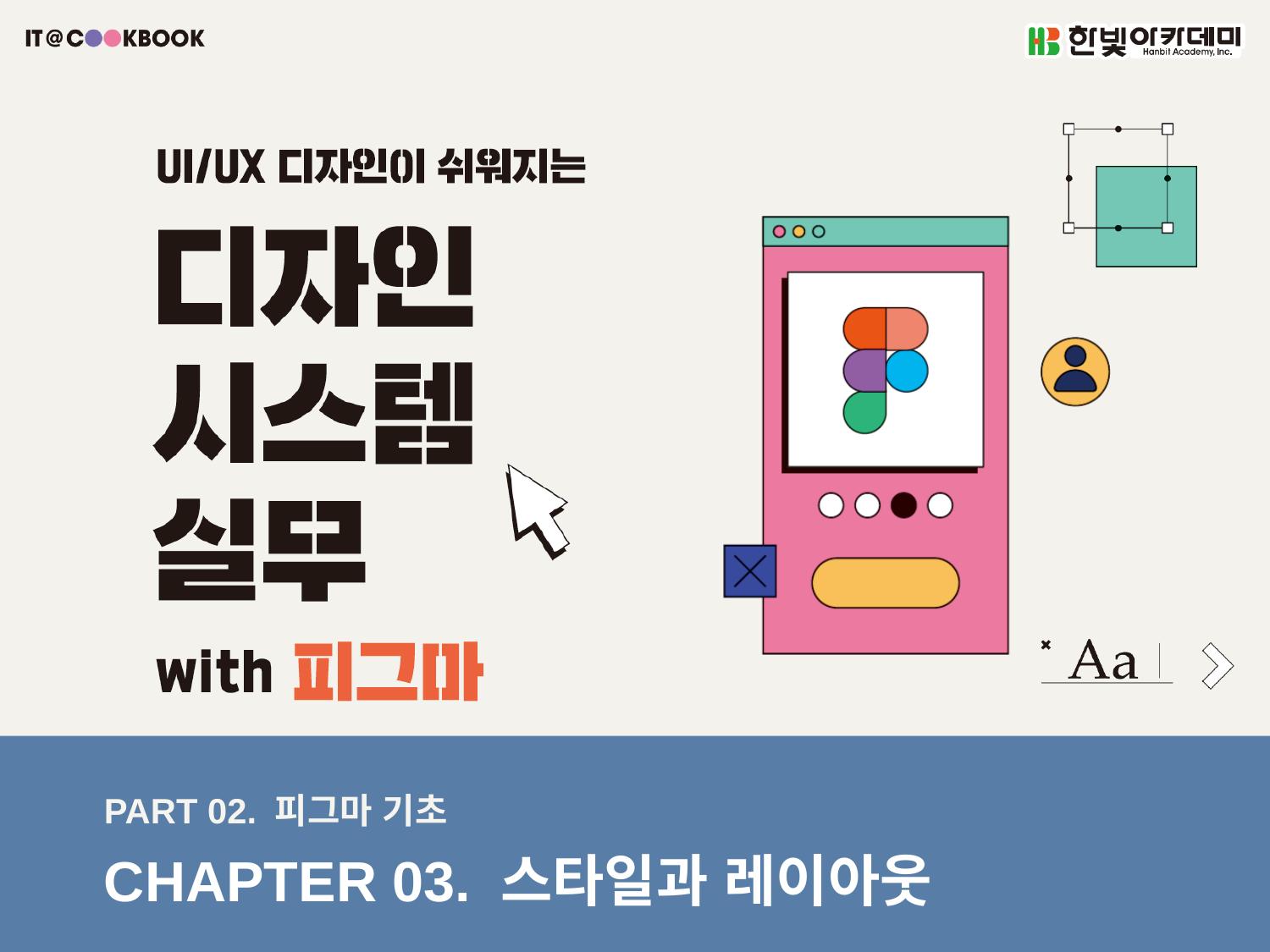

PART 02. 피그마 기초
CHAPTER 03. 스타일과 레이아웃